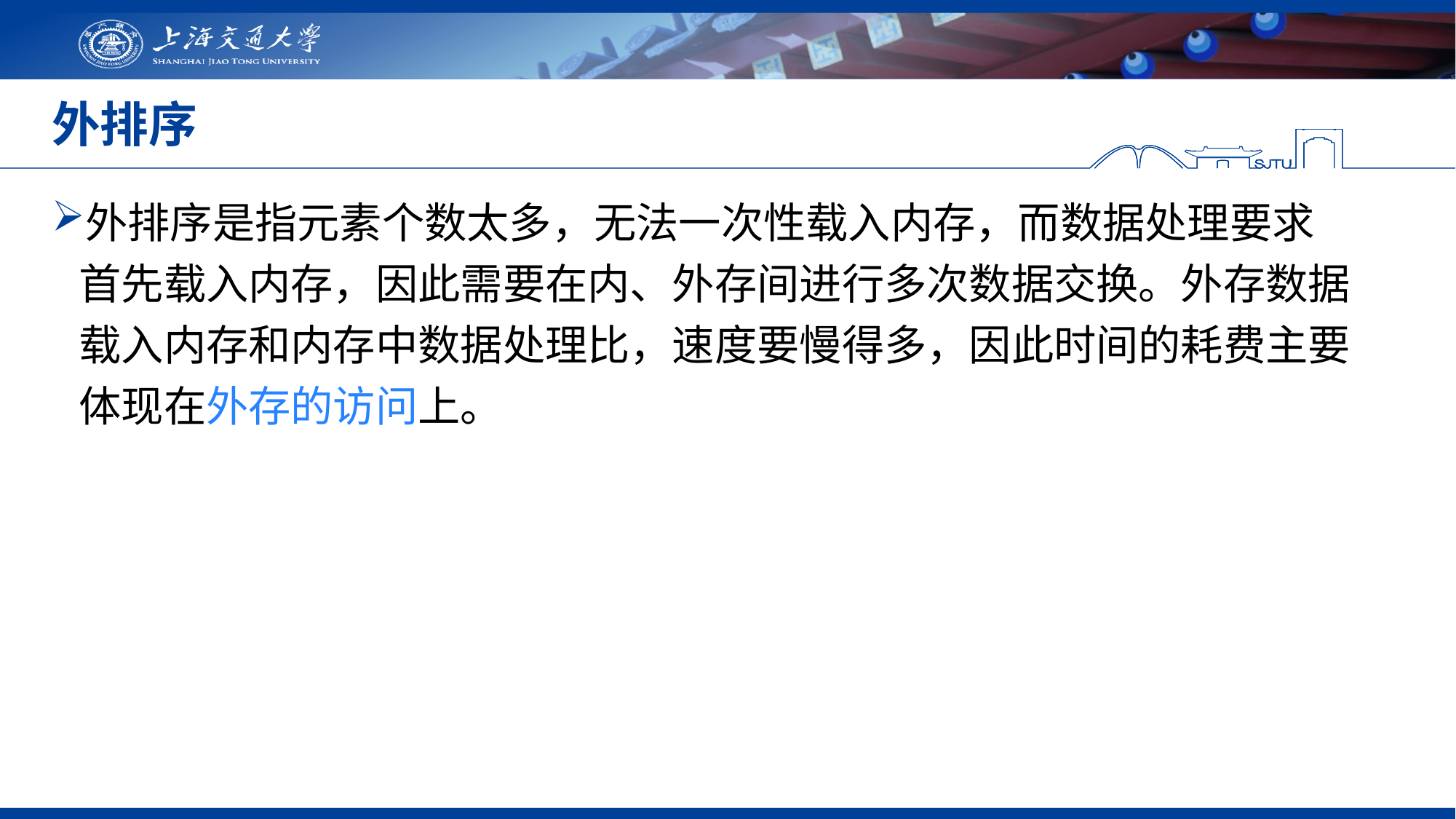

# 外排序
外排序是指元素个数太多，无法一次性载入内存，而数据处理要求首先载入内存，因此需要在内、外存间进行多次数据交换。外存数据载入内存和内存中数据处理比，速度要慢得多，因此时间的耗费主要体现在外存的访问上。